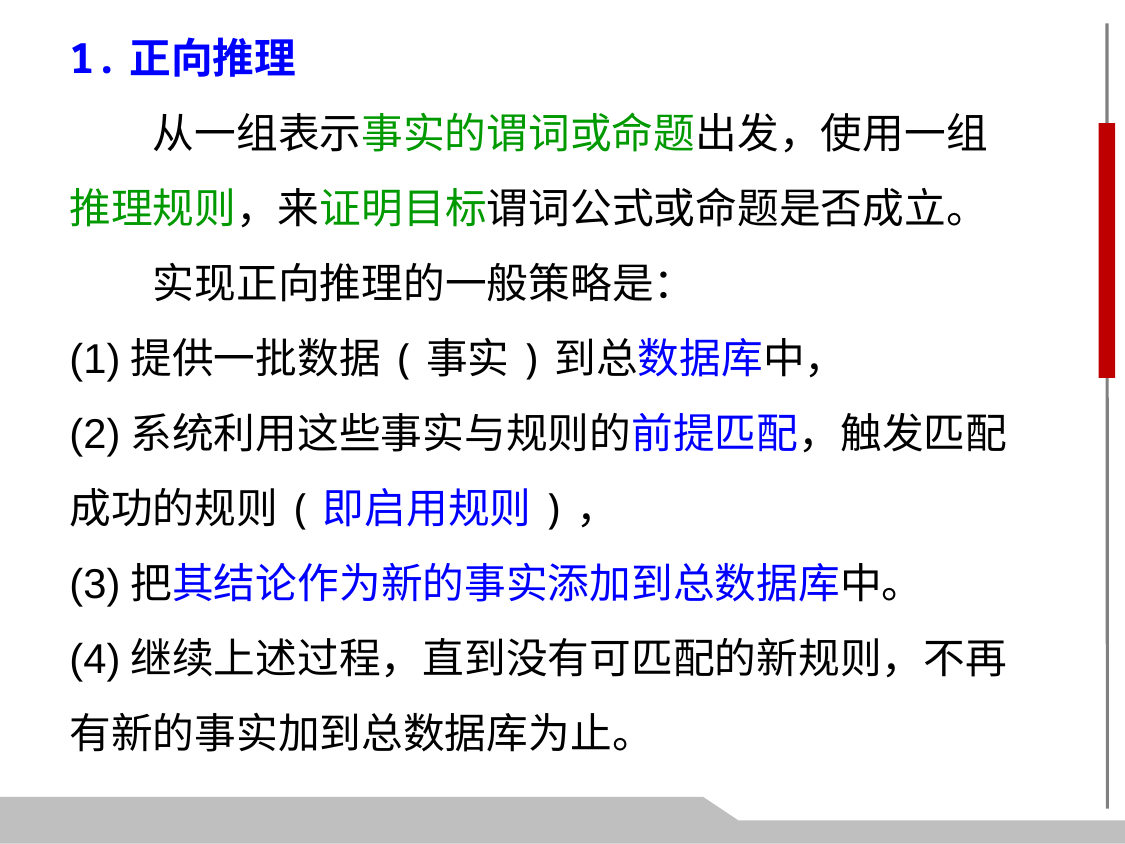

1.正向推理
　　从一组表示事实的谓词或命题出发，使用一组推理规则，来证明目标谓词公式或命题是否成立。
　　实现正向推理的一般策略是：
(1)提供一批数据(事实)到总数据库中，
(2)系统利用这些事实与规则的前提匹配，触发匹配成功的规则(即启用规则)，
(3)把其结论作为新的事实添加到总数据库中。
(4)继续上述过程，直到没有可匹配的新规则，不再有新的事实加到总数据库为止。